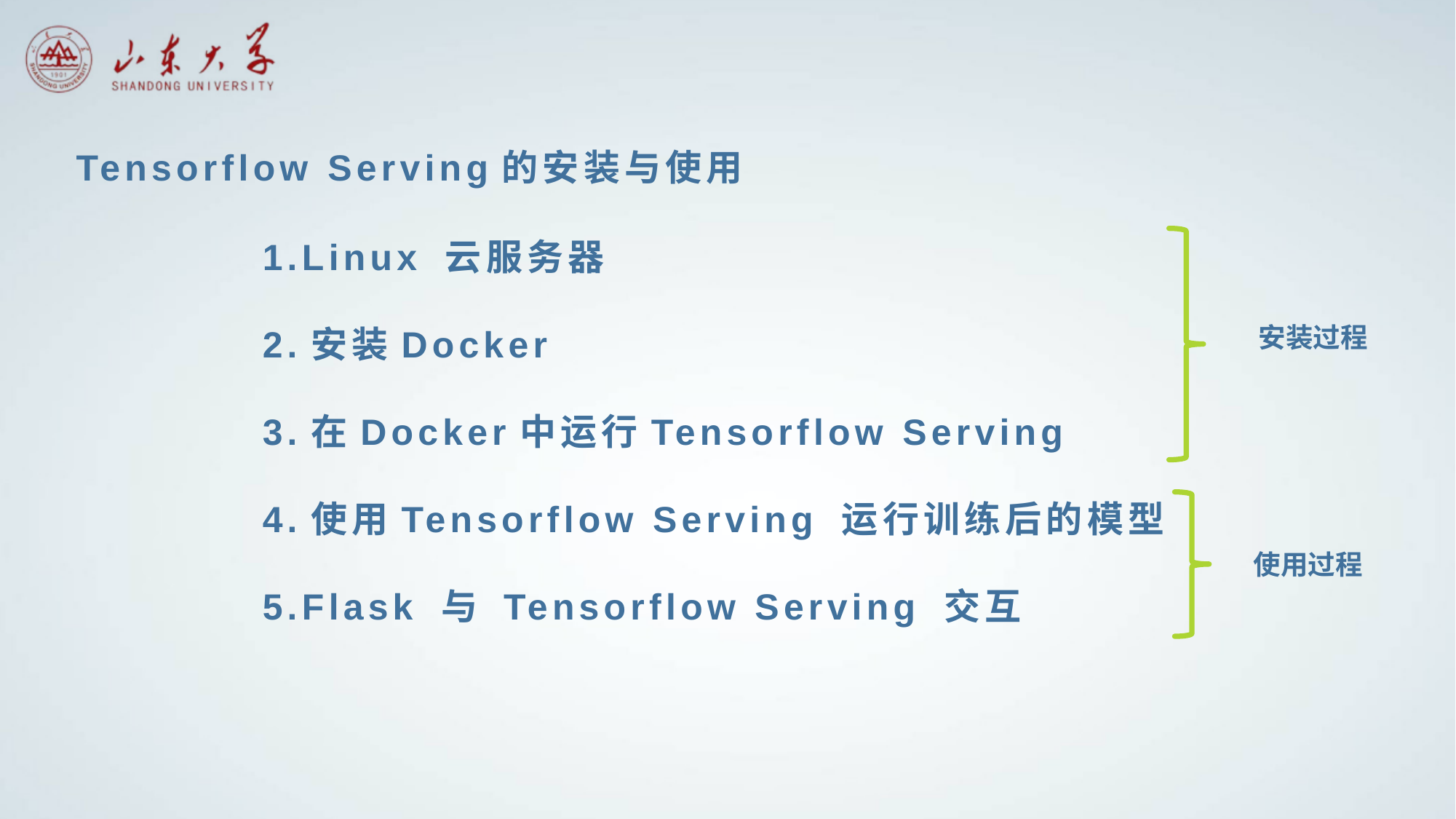

Tensorflow Serving的安装与使用
1.Linux 云服务器

2.安装Docker

3.在Docker中运行Tensorflow Serving

4.使用Tensorflow Serving 运行训练后的模型

5.Flask 与 Tensorflow Serving 交互

安装过程

使用过程